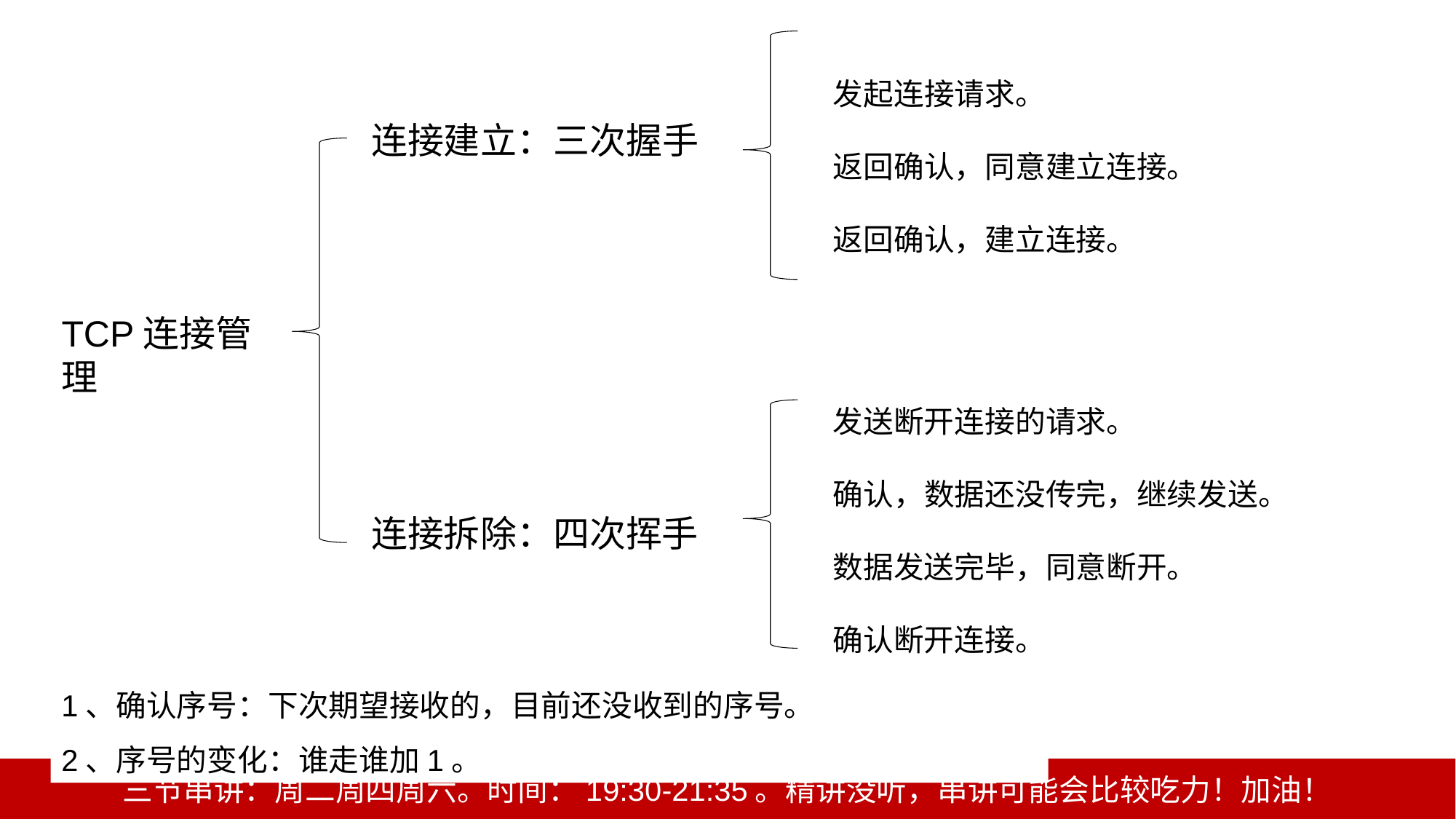

发起连接请求。
返回确认，同意建立连接。
返回确认，建立连接。
连接建立：三次握手

连接拆除：四次挥手

TCP连接管理
发送断开连接的请求。
确认，数据还没传完，继续发送。
数据发送完毕，同意断开。
确认断开连接。

1、确认序号：下次期望接收的，目前还没收到的序号。
2、序号的变化：谁走谁加1。